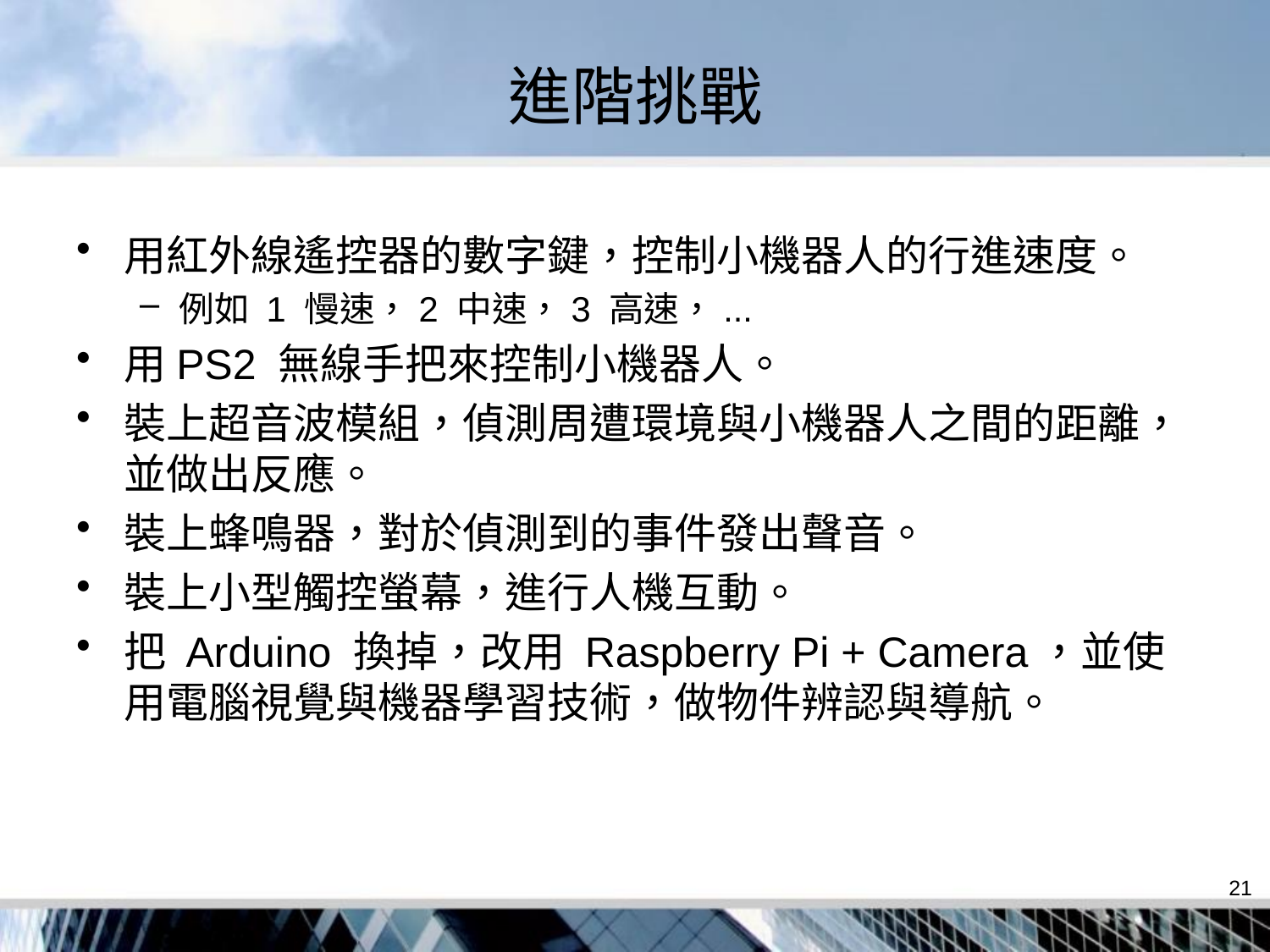

# 進階挑戰
用紅外線遙控器的數字鍵，控制小機器人的行進速度。
例如 1 慢速，2 中速，3 高速，...
用PS2 無線手把來控制小機器人。
裝上超音波模組，偵測周遭環境與小機器人之間的距離，並做出反應。
裝上蜂鳴器，對於偵測到的事件發出聲音。
裝上小型觸控螢幕，進行人機互動。
把 Arduino 換掉，改用 Raspberry Pi + Camera，並使用電腦視覺與機器學習技術，做物件辨認與導航。
21